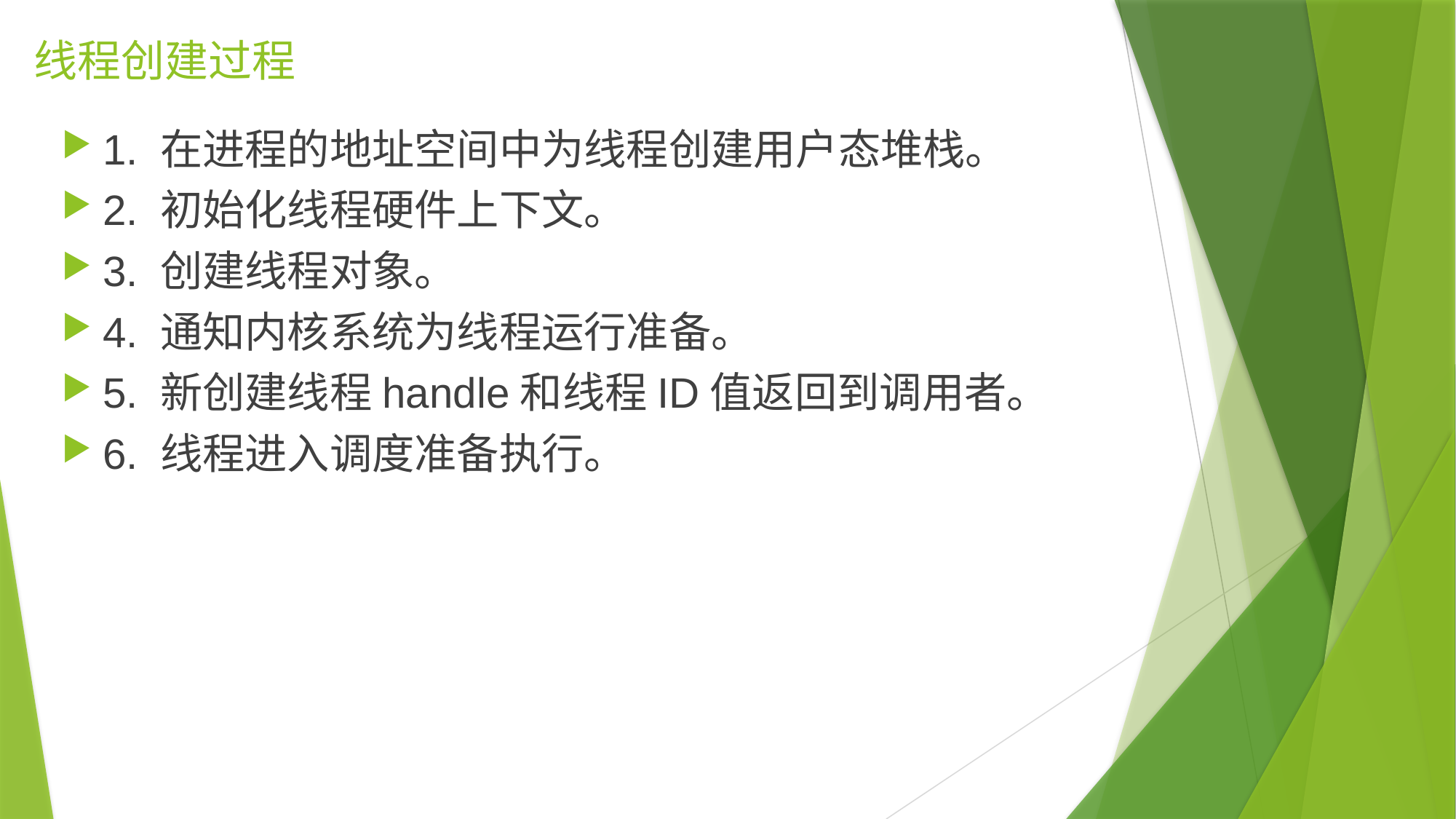

# 线程创建过程
1. 在进程的地址空间中为线程创建用户态堆栈。
2. 初始化线程硬件上下文。
3. 创建线程对象。
4. 通知内核系统为线程运行准备。
5. 新创建线程handle和线程ID值返回到调用者。
6. 线程进入调度准备执行。